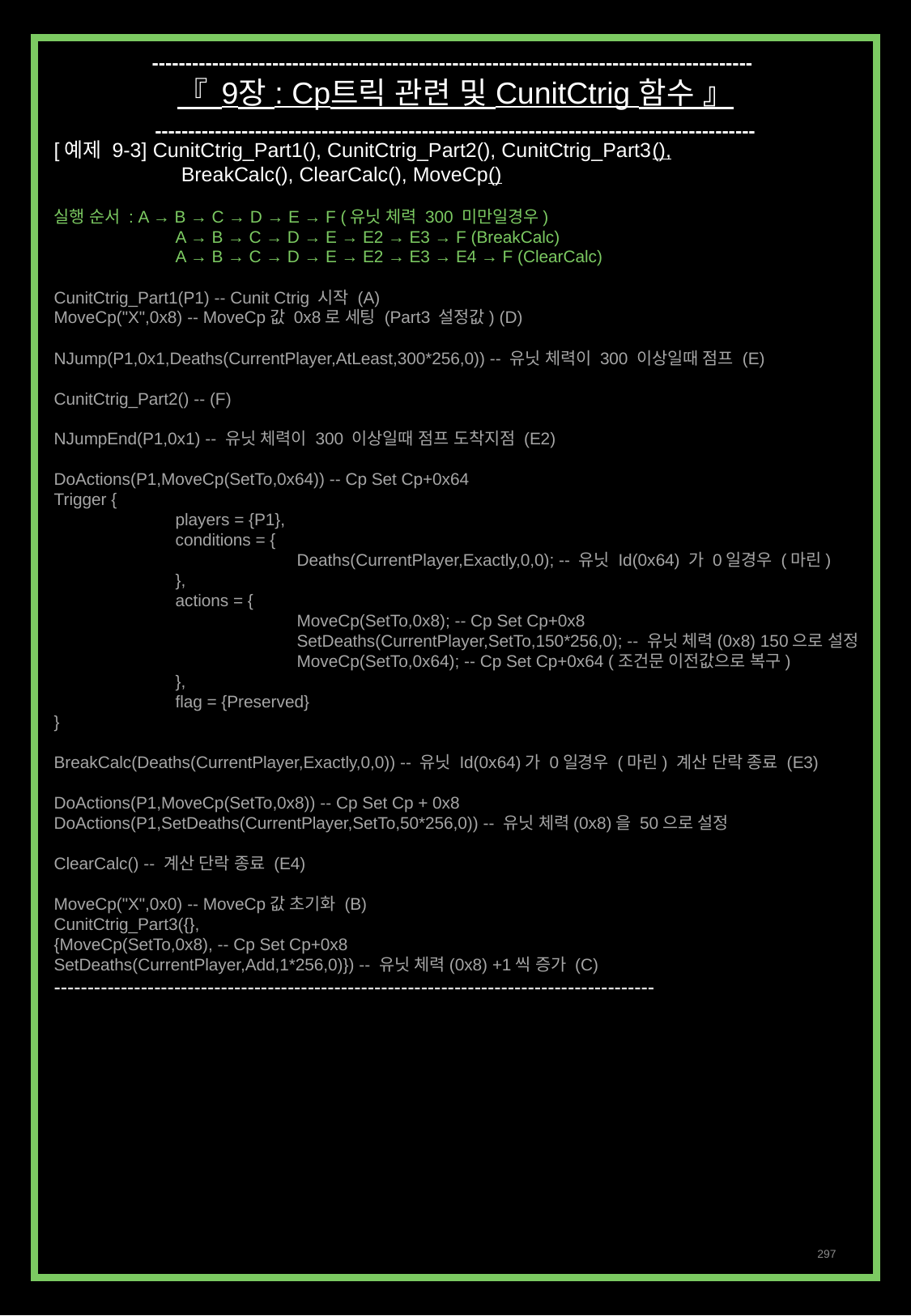

------------------------------------------------------------------------------------------
『  9장 : Cp트릭 관련 및 CunitCtrig 함수 』
------------------------------------------------------------------------------------------
[예제 9-3] CunitCtrig_Part1(), CunitCtrig_Part2(), CunitCtrig_Part3(),
	 BreakCalc(), ClearCalc(), MoveCp()

실행 순서 : A → B → C → D → E → F (유닛 체력 300 미만일경우)
	A → B → C → D → E → E2 → E3 → F (BreakCalc)
	A → B → C → D → E → E2 → E3 → E4 → F (ClearCalc)

CunitCtrig_Part1(P1) -- Cunit Ctrig 시작 (A)
MoveCp("X",0x8) -- MoveCp값 0x8로 세팅 (Part3 설정값) (D)

NJump(P1,0x1,Deaths(CurrentPlayer,AtLeast,300*256,0)) -- 유닛 체력이 300 이상일때 점프 (E)

CunitCtrig_Part2() -- (F)

NJumpEnd(P1,0x1) -- 유닛 체력이 300 이상일때 점프 도착지점 (E2)

DoActions(P1,MoveCp(SetTo,0x64)) -- Cp Set Cp+0x64
Trigger {
	players = {P1},
	conditions = {
		Deaths(CurrentPlayer,Exactly,0,0); -- 유닛 Id(0x64) 가 0일경우 (마린)
	},
	actions = {
		MoveCp(SetTo,0x8); -- Cp Set Cp+0x8
		SetDeaths(CurrentPlayer,SetTo,150*256,0); -- 유닛 체력(0x8) 150으로 설정
		MoveCp(SetTo,0x64); -- Cp Set Cp+0x64 (조건문 이전값으로 복구)
	},
	flag = {Preserved}
}

BreakCalc(Deaths(CurrentPlayer,Exactly,0,0)) -- 유닛 Id(0x64)가 0일경우 (마린) 계산 단락 종료 (E3)

DoActions(P1,MoveCp(SetTo,0x8)) -- Cp Set Cp + 0x8
DoActions(P1,SetDeaths(CurrentPlayer,SetTo,50*256,0)) -- 유닛 체력(0x8)을 50으로 설정

ClearCalc() -- 계산 단락 종료 (E4)

MoveCp("X",0x0) -- MoveCp값 초기화 (B)
CunitCtrig_Part3({},
{MoveCp(SetTo,0x8), -- Cp Set Cp+0x8
SetDeaths(CurrentPlayer,Add,1*256,0)}) -- 유닛 체력(0x8) +1씩 증가 (C)
------------------------------------------------------------------------------------------
297